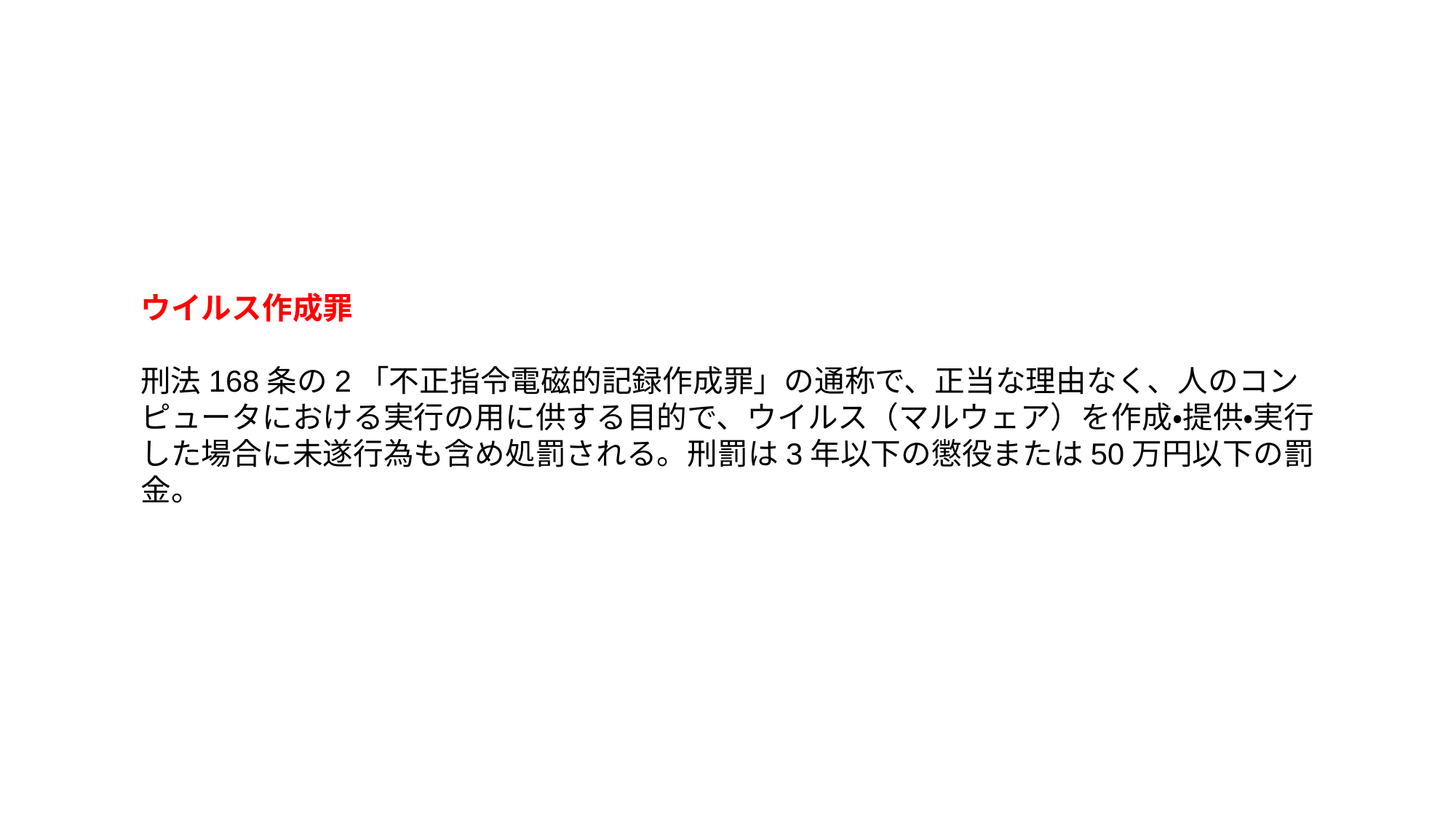

ウイルス作成罪

刑法168条の2「不正指令電磁的記録作成罪」の通称で、正当な理由なく、人のコンピュータにおける実行の用に供する目的で、ウイルス（マルウェア）を作成・提供・実行した場合に未遂行為も含め処罰される。刑罰は3年以下の懲役または50万円以下の罰金。